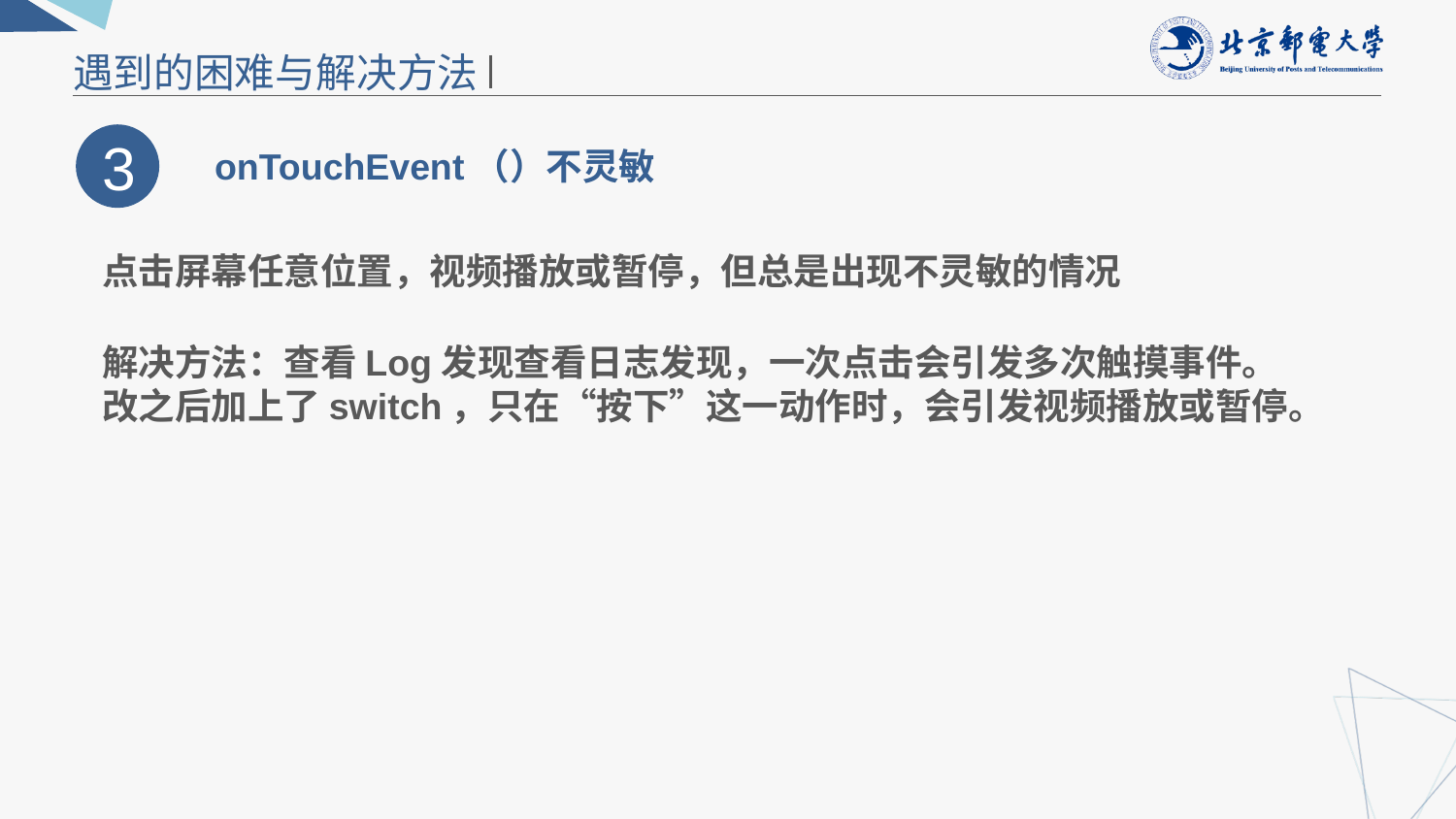

遇到的困难与解决方法
3
onTouchEvent（）不灵敏
点击屏幕任意位置，视频播放或暂停，但总是出现不灵敏的情况
解决方法：查看Log发现查看日志发现，一次点击会引发多次触摸事件。
改之后加上了switch，只在“按下”这一动作时，会引发视频播放或暂停。